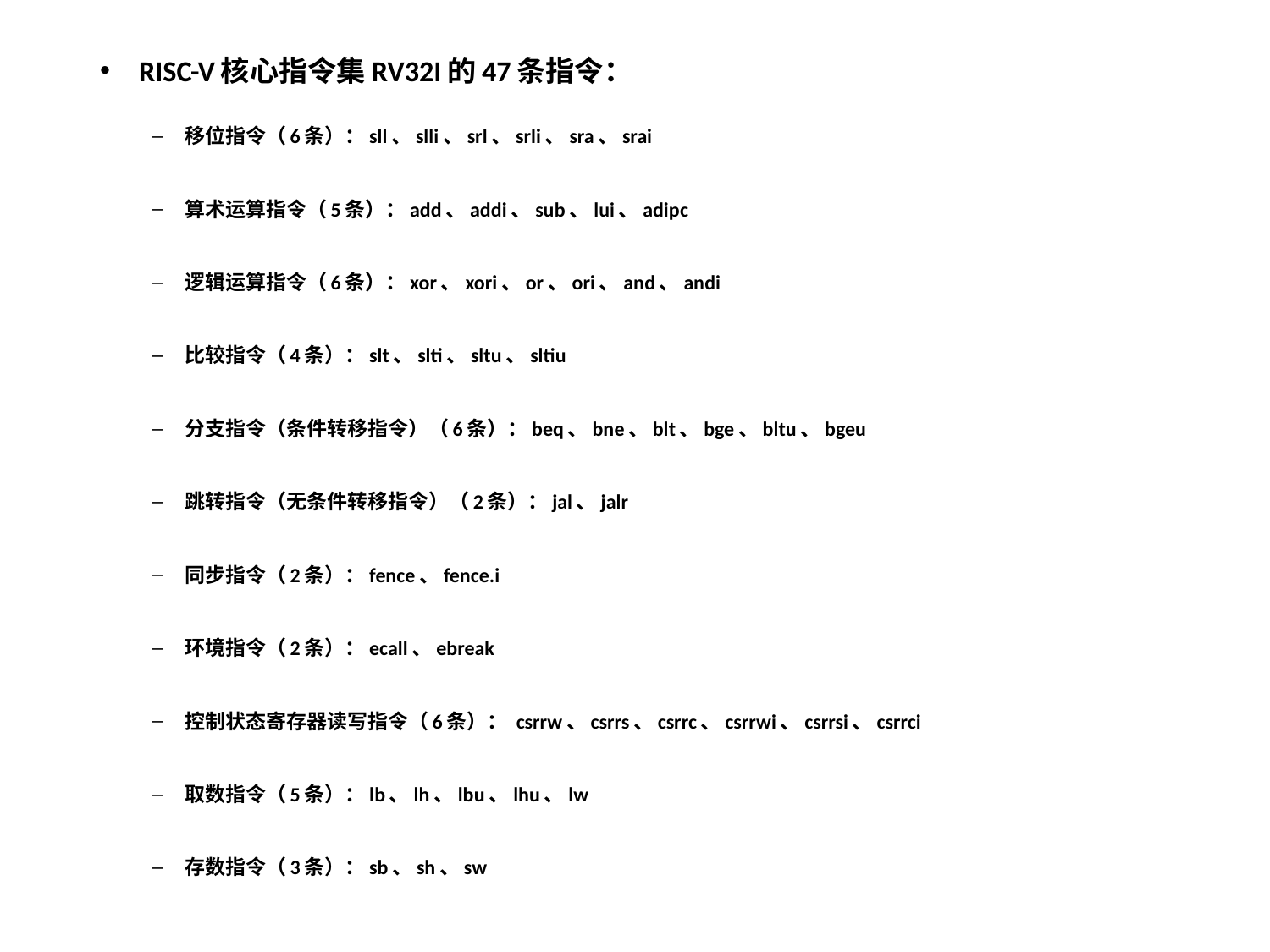

RISC-V核心指令集RV32I的47条指令：

移位指令（6条）：sll、slli、srl、srli、sra、srai

算术运算指令（5条）：add、addi、sub、lui、adipc

逻辑运算指令（6条）：xor、xori、or、ori、and、andi

比较指令（4条）：slt、slti、sltu、sltiu

分支指令（条件转移指令）（6条）：beq、bne、blt、bge、bltu、bgeu

跳转指令（无条件转移指令）（2条）：jal、jalr

同步指令（2条）：fence、fence.i

环境指令（2条）：ecall、ebreak

控制状态寄存器读写指令（6条）： csrrw、csrrs、csrrc、csrrwi、csrrsi、csrrci

取数指令（5条）：lb、lh、lbu、lhu、lw

存数指令（3条）：sb、sh、sw